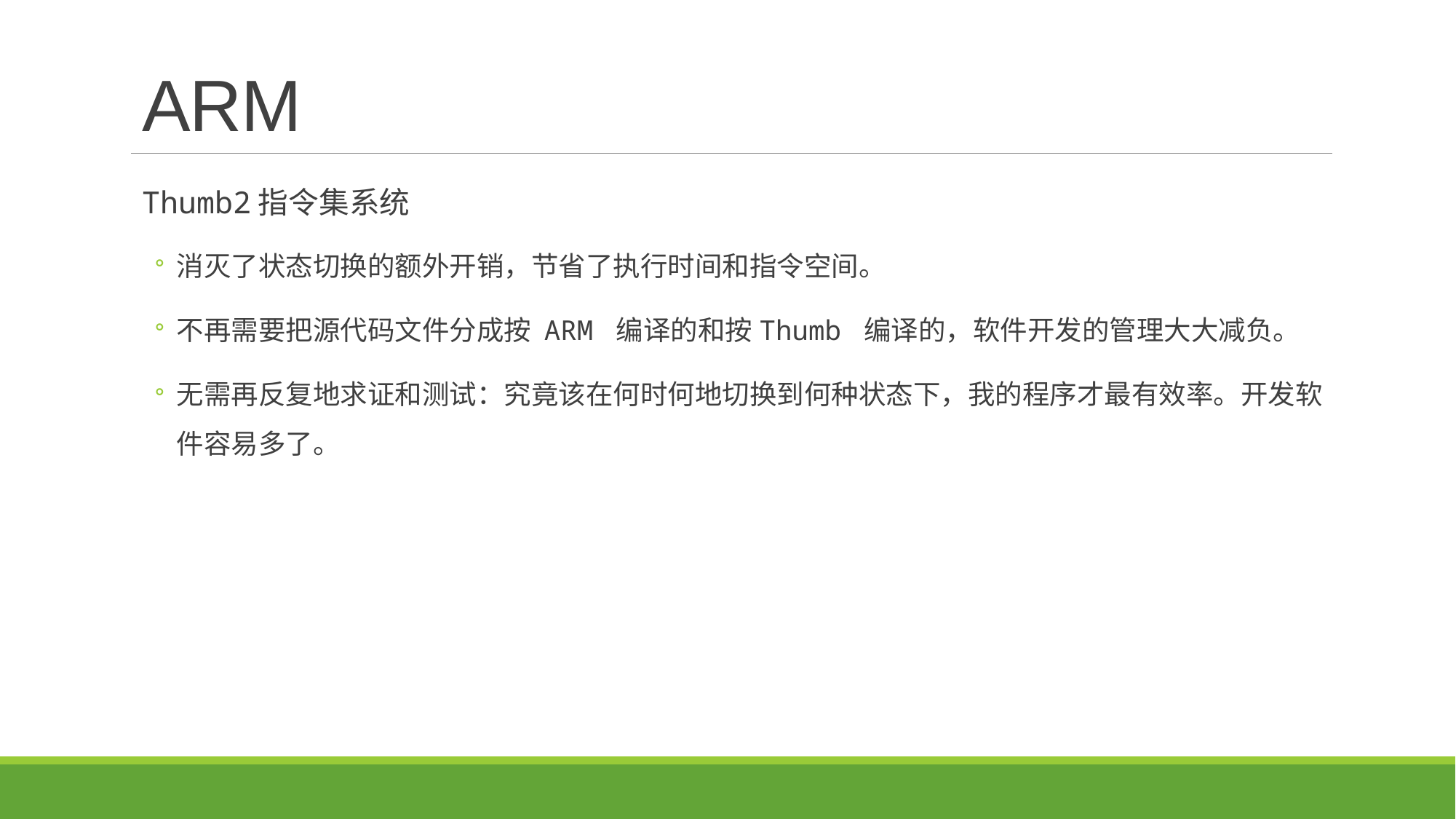

# ARM
Thumb2指令集系统
消灭了状态切换的额外开销，节省了执行时间和指令空间。
不再需要把源代码文件分成按 ARM 编译的和按Thumb 编译的，软件开发的管理大大减负。
无需再反复地求证和测试：究竟该在何时何地切换到何种状态下，我的程序才最有效率。开发软件容易多了。